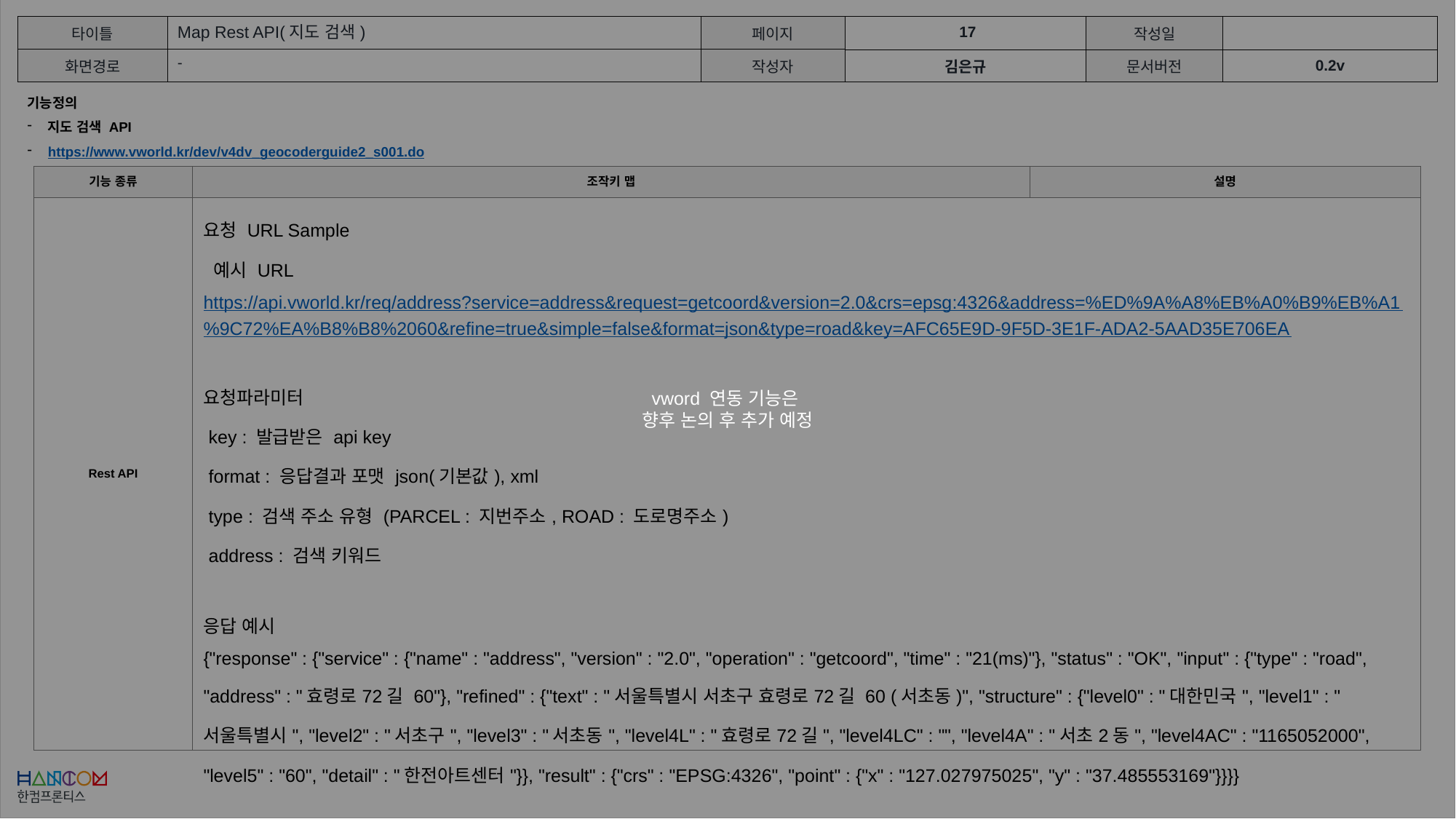

vword 연동 기능은
향후 논의 후 추가 예정
Map Rest API(지도 검색)
-
기능정의
지도 검색 API
https://www.vworld.kr/dev/v4dv_geocoderguide2_s001.do
| 기능 종류 | 조작키 맵 | 설명 |
| --- | --- | --- |
| Rest API | 요청 URL Sample 예시 URL https://api.vworld.kr/req/address?service=address&request=getcoord&version=2.0&crs=epsg:4326&address=%ED%9A%A8%EB%A0%B9%EB%A1%9C72%EA%B8%B8%2060&refine=true&simple=false&format=json&type=road&key=AFC65E9D-9F5D-3E1F-ADA2-5AAD35E706EA 요청파라미터 key : 발급받은 api key format : 응답결과 포맷 json(기본값), xml type : 검색 주소 유형 (PARCEL : 지번주소, ROAD : 도로명주소) address : 검색 키워드 응답 예시 {"response" : {"service" : {"name" : "address", "version" : "2.0", "operation" : "getcoord", "time" : "21(ms)"}, "status" : "OK", "input" : {"type" : "road", "address" : "효령로72길 60"}, "refined" : {"text" : "서울특별시 서초구 효령로72길 60 (서초동)", "structure" : {"level0" : "대한민국", "level1" : "서울특별시", "level2" : "서초구", "level3" : "서초동", "level4L" : "효령로72길", "level4LC" : "", "level4A" : "서초2동", "level4AC" : "1165052000", "level5" : "60", "detail" : "한전아트센터"}}, "result" : {"crs" : "EPSG:4326", "point" : {"x" : "127.027975025", "y" : "37.485553169"}}}} | W키를 누를 경우, 선택 모드가 됩니다. G키를 누를 경우, 이동 모드가 됩니다. R키를 누를 경우, 회전 모드가 됩니다. S키를 누를 경우, 크기 제어 모드가 됩니다. |